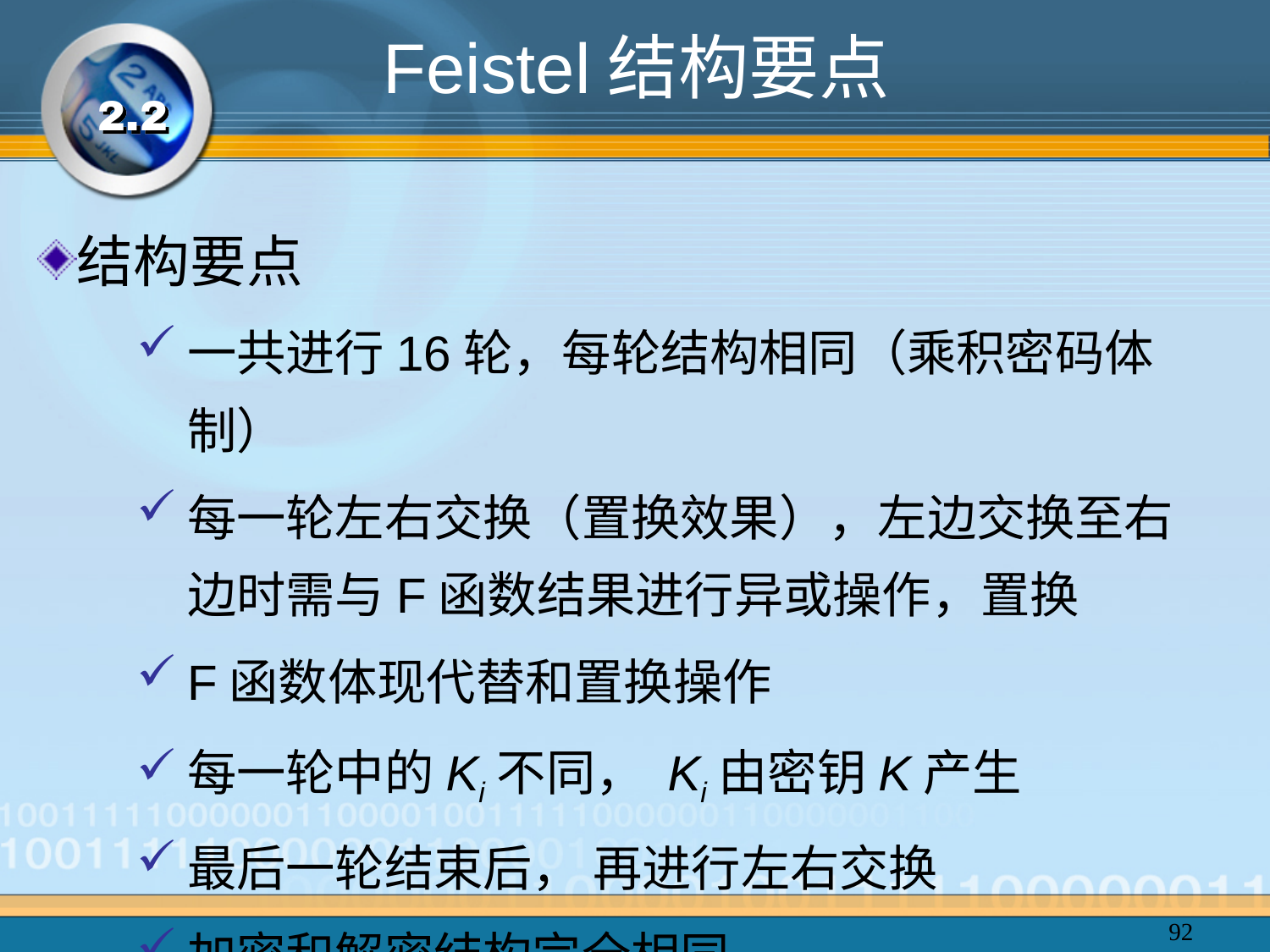

# Feistel结构要点
2.2
结构要点
一共进行16轮，每轮结构相同（乘积密码体制）
每一轮左右交换（置换效果），左边交换至右边时需与F函数结果进行异或操作，置换
F函数体现代替和置换操作
每一轮中的Ki不同， Ki由密钥K产生
最后一轮结束后， 再进行左右交换
加密和解密结构完全相同
92